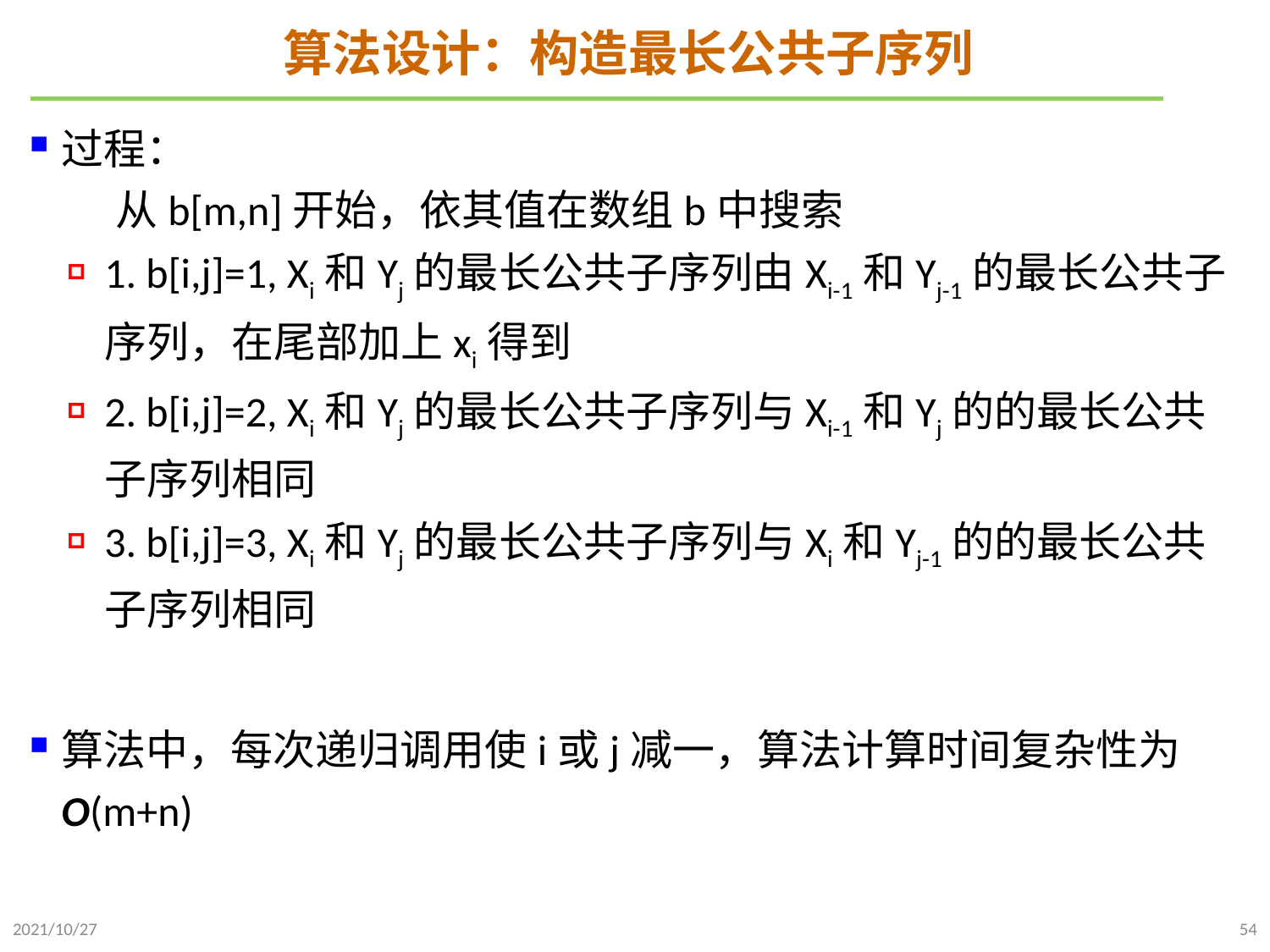

# 算法设计：构造最长公共子序列
过程：
    从b[m,n]开始，依其值在数组b中搜索
1. b[i,j]=1, Xi和Yj的最长公共子序列由Xi-1和Yj-1的最长公共子序列，在尾部加上xi得到
2. b[i,j]=2, Xi和Yj的最长公共子序列与Xi-1和Yj的的最长公共子序列相同
3. b[i,j]=3, Xi和Yj的最长公共子序列与Xi和Yj-1的的最长公共子序列相同

算法中，每次递归调用使i或j减一，算法计算时间复杂性为O(m+n)

2021/10/27
54